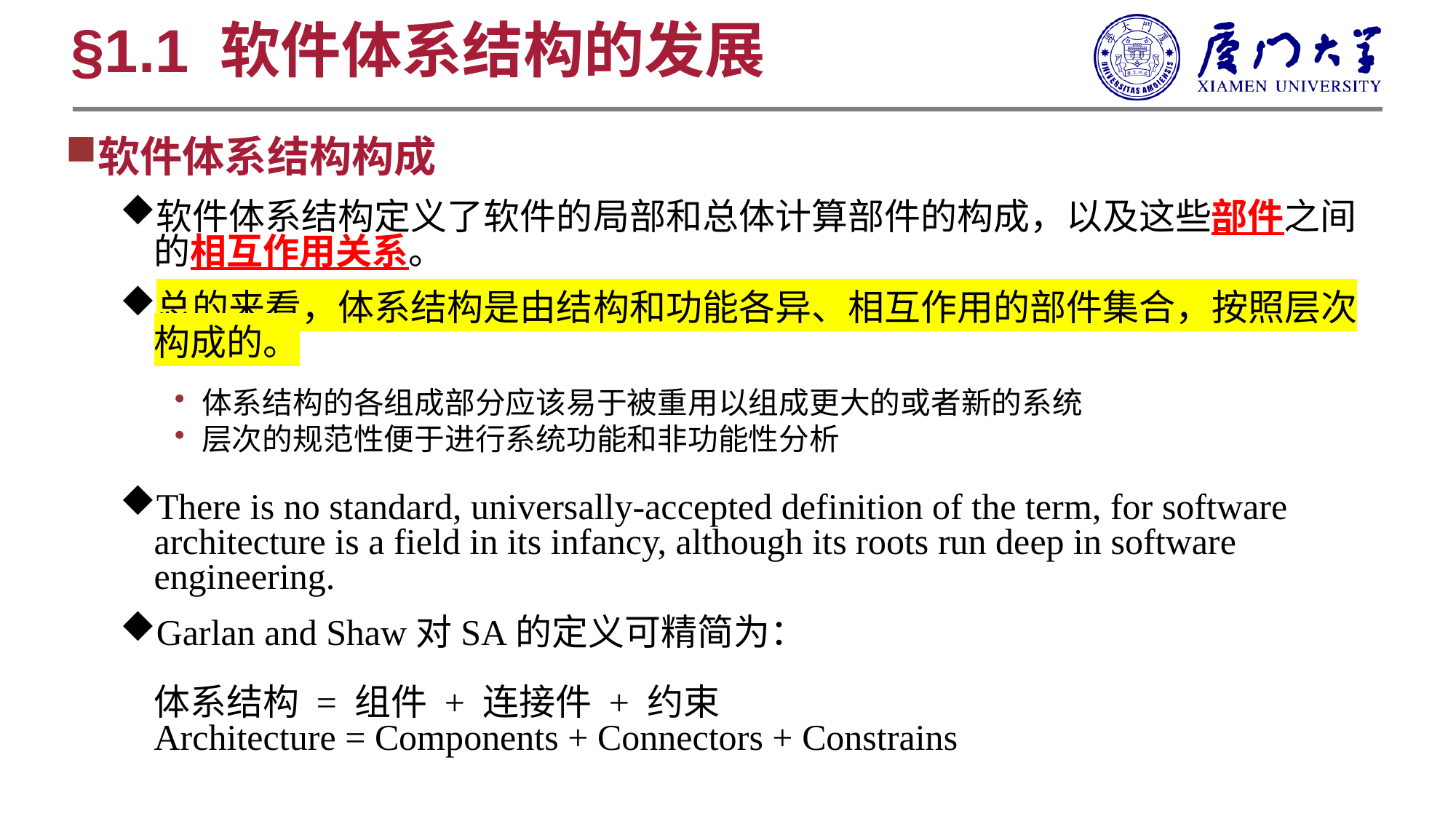

§1.1 软件体系结构的发展
软件体系结构构成
软件体系结构定义了软件的局部和总体计算部件的构成，以及这些部件之间的相互作用关系。
总的来看，体系结构是由结构和功能各异、相互作用的部件集合，按照层次构成的。
体系结构的各组成部分应该易于被重用以组成更大的或者新的系统
层次的规范性便于进行系统功能和非功能性分析

There is no standard, universally-accepted definition of the term, for software architecture is a field in its infancy, although its roots run deep in software engineering.
Garlan and Shaw对SA的定义可精简为：
体系结构 = 组件 + 连接件 + 约束
Architecture = Components + Connectors + Constrains